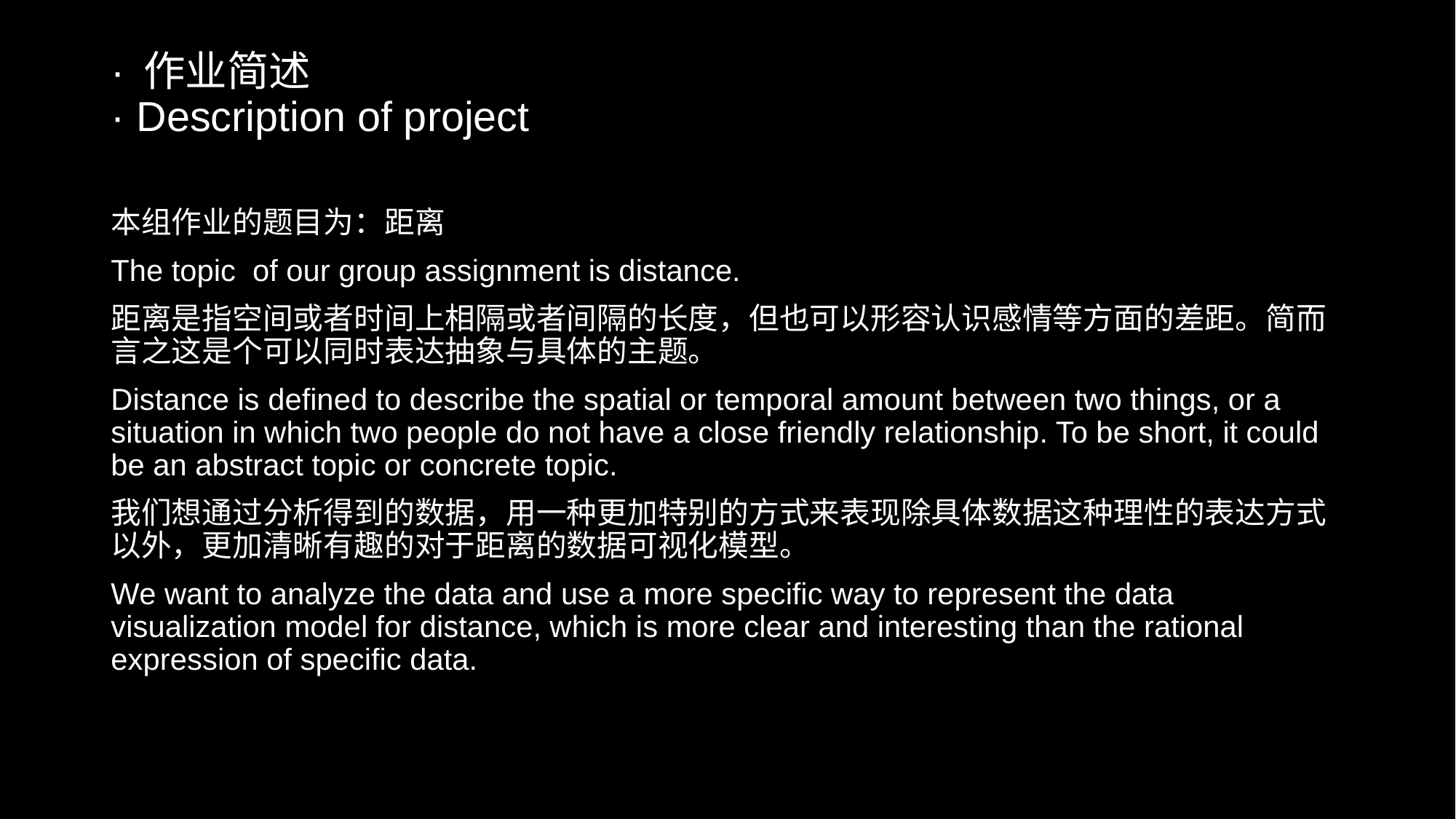

# · 作业简述 · Description of project
本组作业的题目为：距离
The topic  of our group assignment is distance.
距离是指空间或者时间上相隔或者间隔的长度，但也可以形容认识感情等方面的差距。简而言之这是个可以同时表达抽象与具体的主题。
Distance is defined to describe the spatial or temporal amount between two things, or a situation in which two people do not have a close friendly relationship. To be short, it could be an abstract topic or concrete topic.
我们想通过分析得到的数据，用一种更加特别的方式来表现除具体数据这种理性的表达方式以外，更加清晰有趣的对于距离的数据可视化模型。
We want to analyze the data and use a more specific way to represent the data visualization model for distance, which is more clear and interesting than the rational expression of specific data.